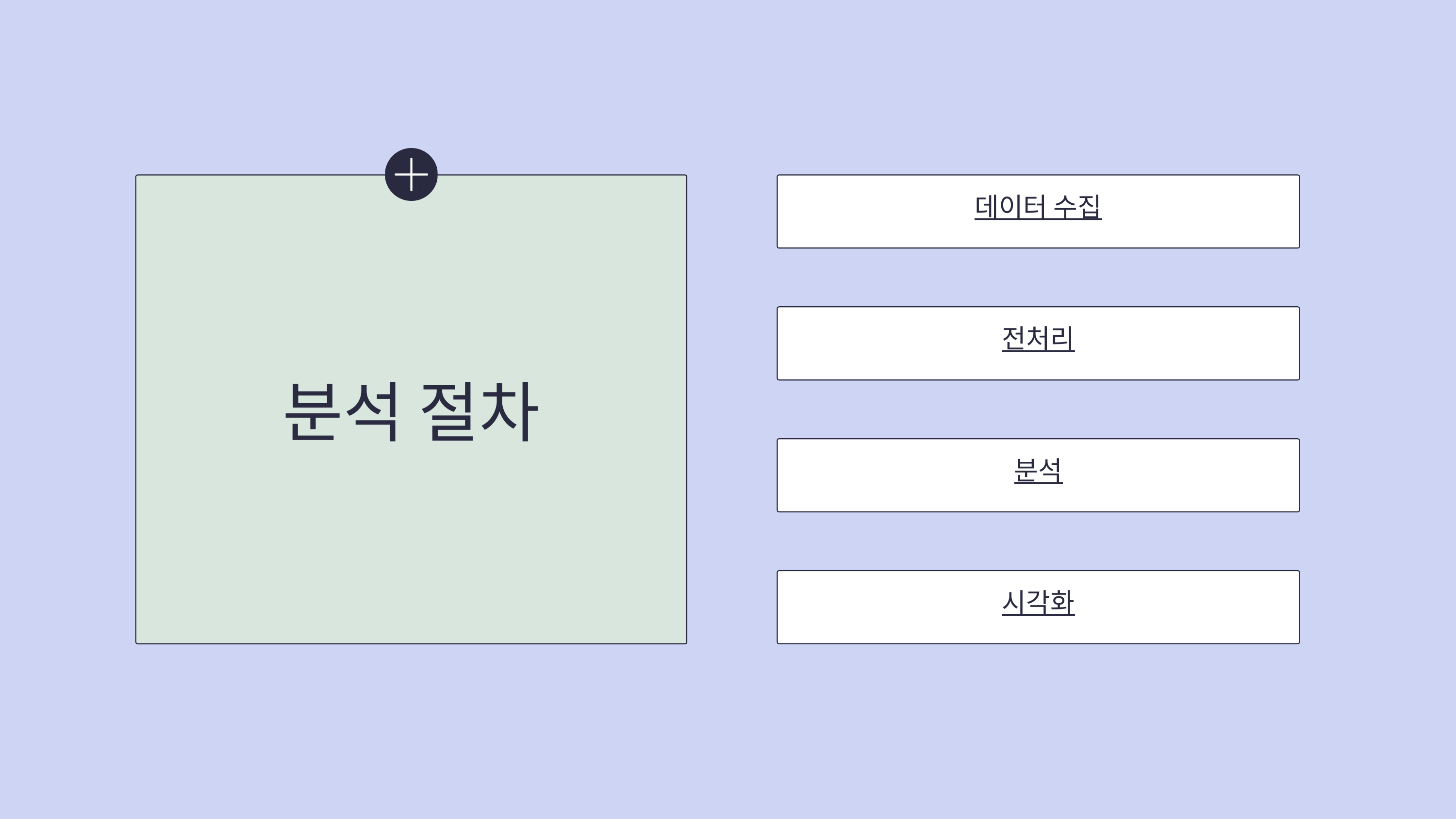

데이터 수집

전처리
분석 절차

분석

시각화